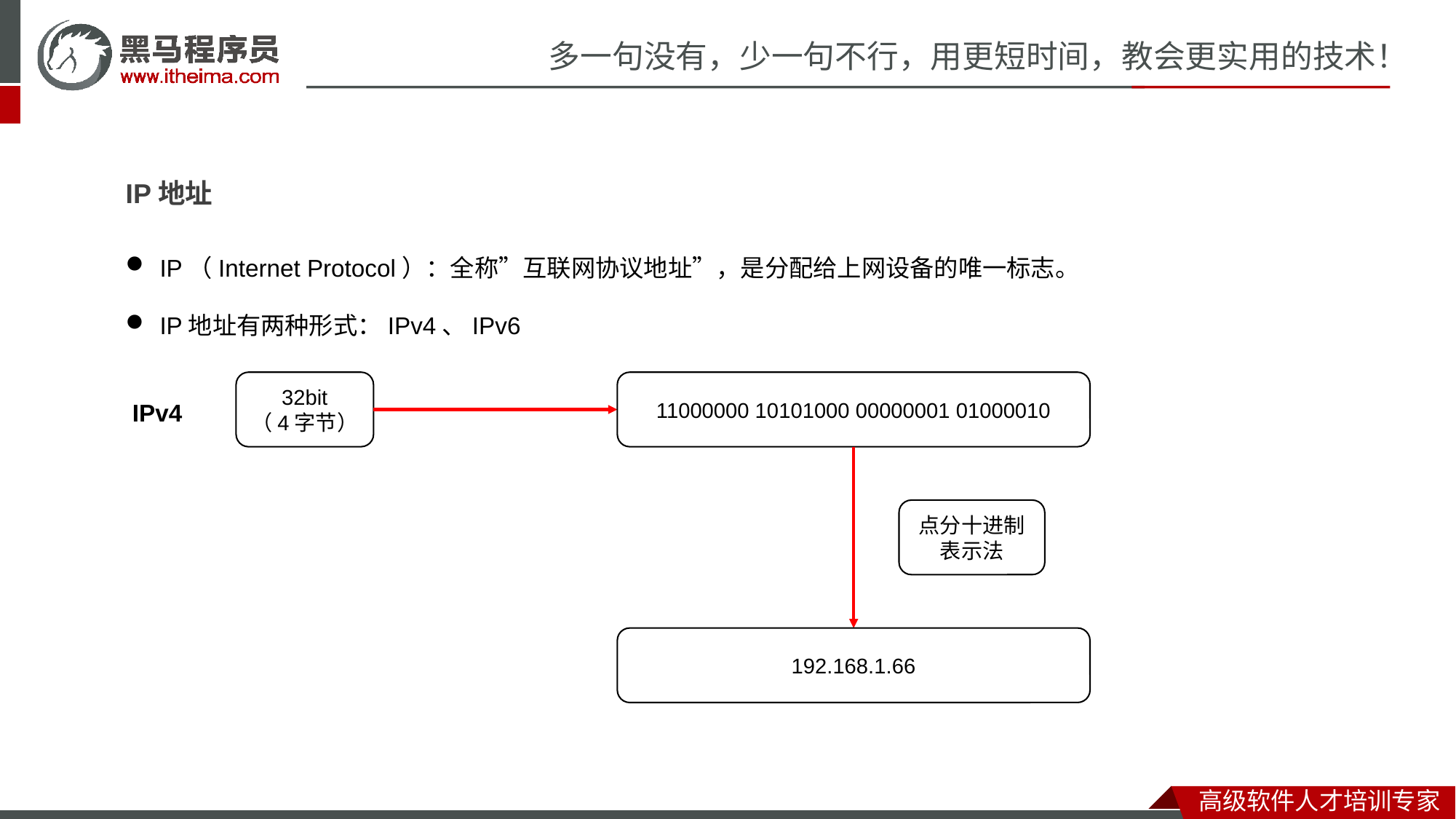

IP地址
IP（Internet Protocol）：全称”互联网协议地址”，是分配给上网设备的唯一标志。
IP地址有两种形式：IPv4、IPv6

 IPv4

32bit
（4字节）
11000000 10101000 00000001 01000010
点分十进制
表示法
192.168.1.66